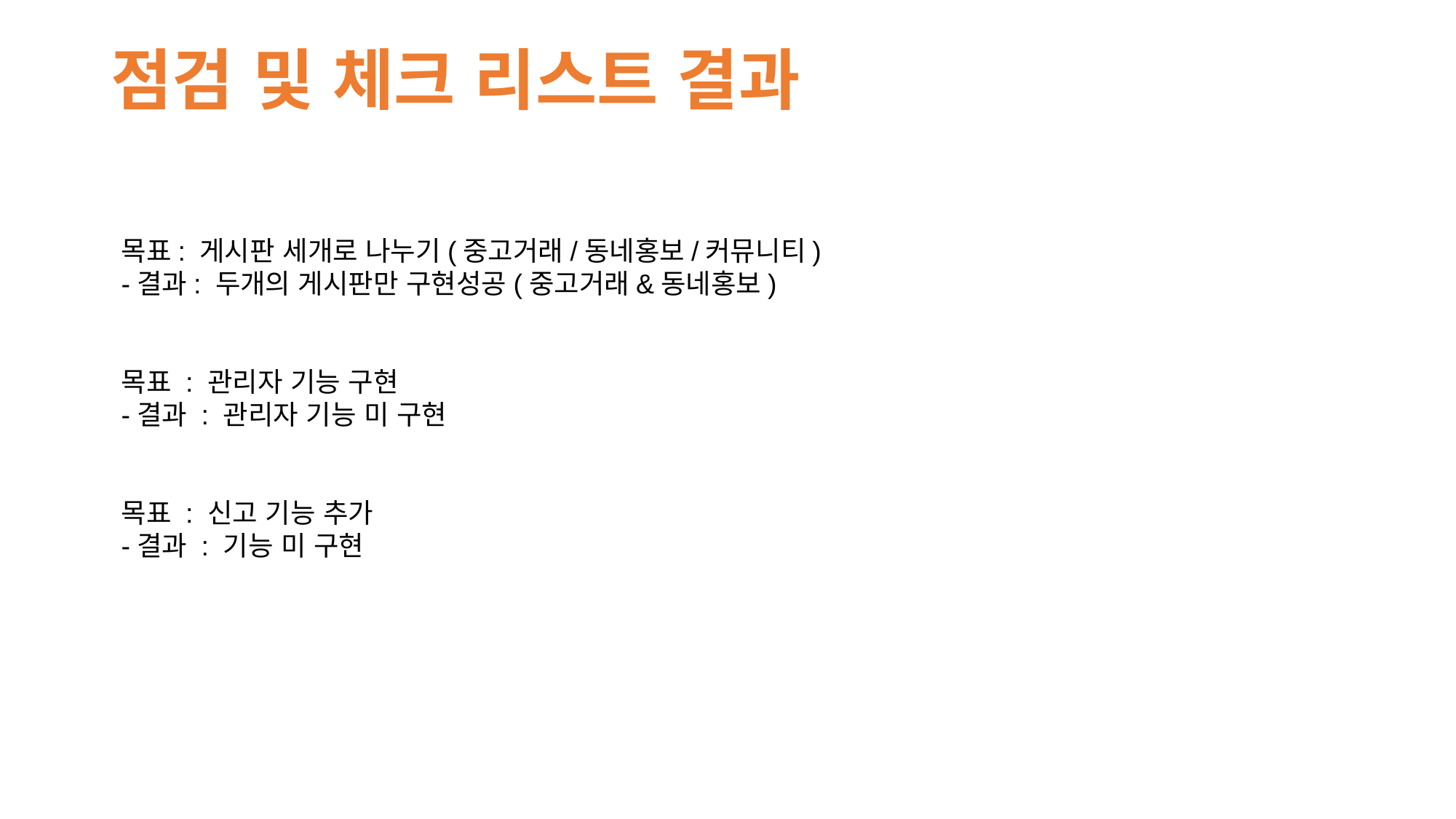

# 점검 및 체크 리스트 결과
목표: 게시판 세개로 나누기(중고거래/동네홍보/커뮤니티)
-결과: 두개의 게시판만 구현성공(중고거래&동네홍보)

목표 : 관리자 기능 구현
-결과 : 관리자 기능 미 구현

목표 : 신고 기능 추가
-결과 : 기능 미 구현